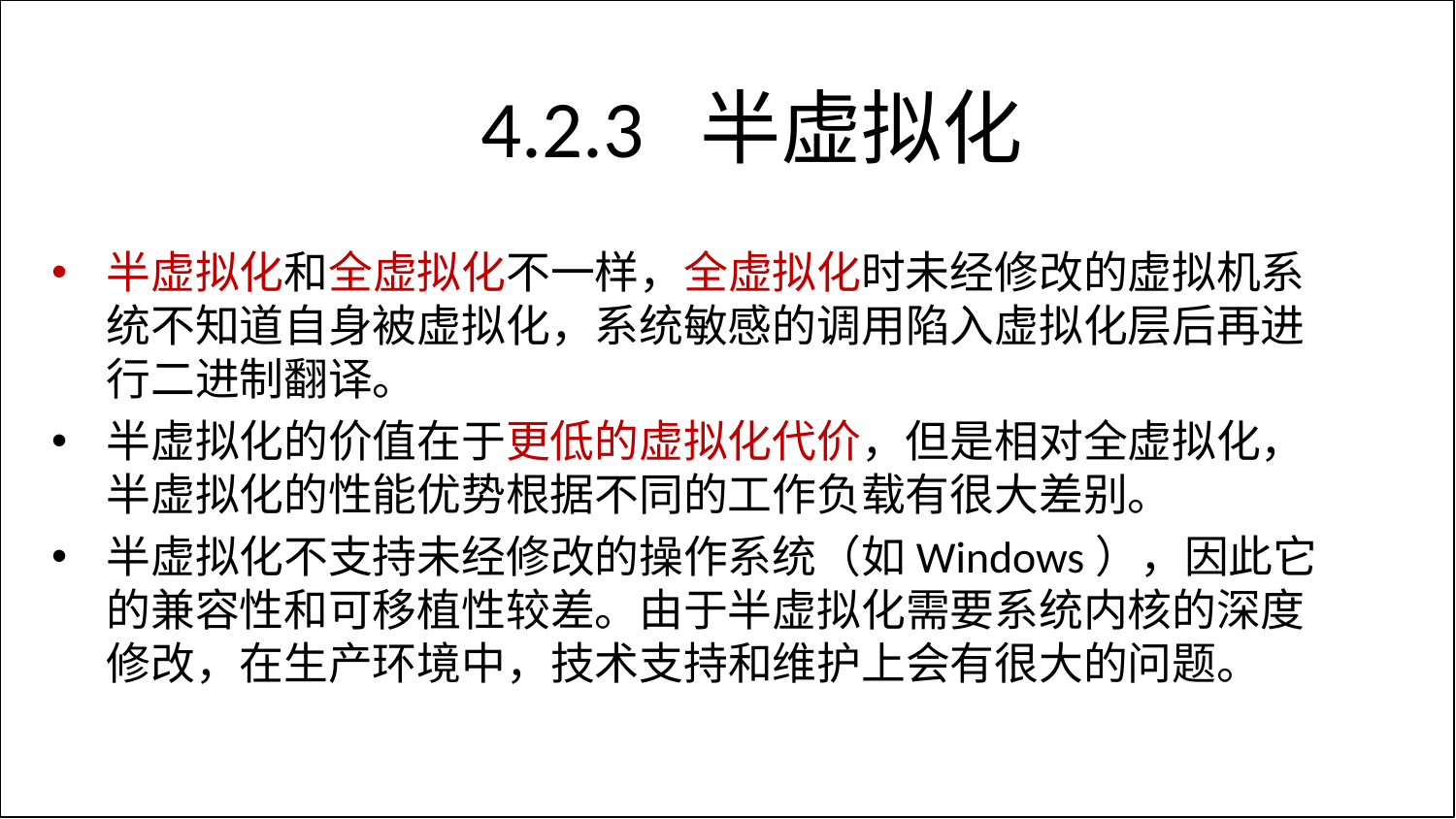

4.2.3  半虚拟化
半虚拟化和全虚拟化不一样，全虚拟化时未经修改的虚拟机系统不知道自身被虚拟化，系统敏感的调用陷入虚拟化层后再进行二进制翻译。
半虚拟化的价值在于更低的虚拟化代价，但是相对全虚拟化，半虚拟化的性能优势根据不同的工作负载有很大差别。
半虚拟化不支持未经修改的操作系统（如Windows），因此它的兼容性和可移植性较差。由于半虚拟化需要系统内核的深度修改，在生产环境中，技术支持和维护上会有很大的问题。